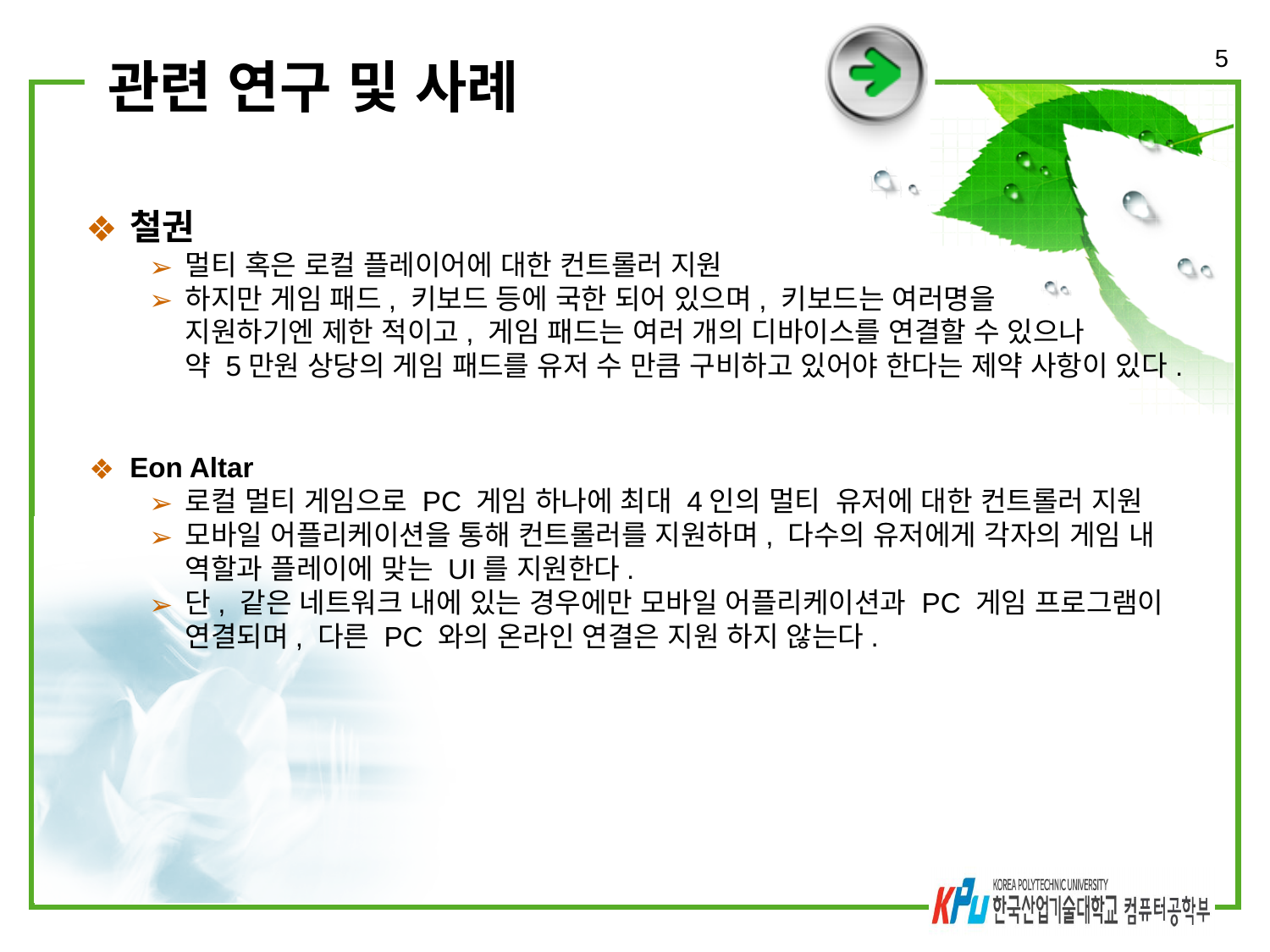

5
# 관련 연구 및 사례
철권
멀티 혹은 로컬 플레이어에 대한 컨트롤러 지원
하지만 게임 패드, 키보드 등에 국한 되어 있으며, 키보드는 여러명을
지원하기엔 제한 적이고, 게임 패드는 여러 개의 디바이스를 연결할 수 있으나
약 5만원 상당의 게임 패드를 유저 수 만큼 구비하고 있어야 한다는 제약 사항이 있다.
Eon Altar
로컬 멀티 게임으로 PC 게임 하나에 최대 4인의 멀티  유저에 대한 컨트롤러 지원
모바일 어플리케이션을 통해 컨트롤러를 지원하며, 다수의 유저에게 각자의 게임 내 역할과 플레이에 맞는 UI를 지원한다.
단, 같은 네트워크 내에 있는 경우에만 모바일 어플리케이션과 PC 게임 프로그램이 연결되며, 다른 PC 와의 온라인 연결은 지원 하지 않는다.